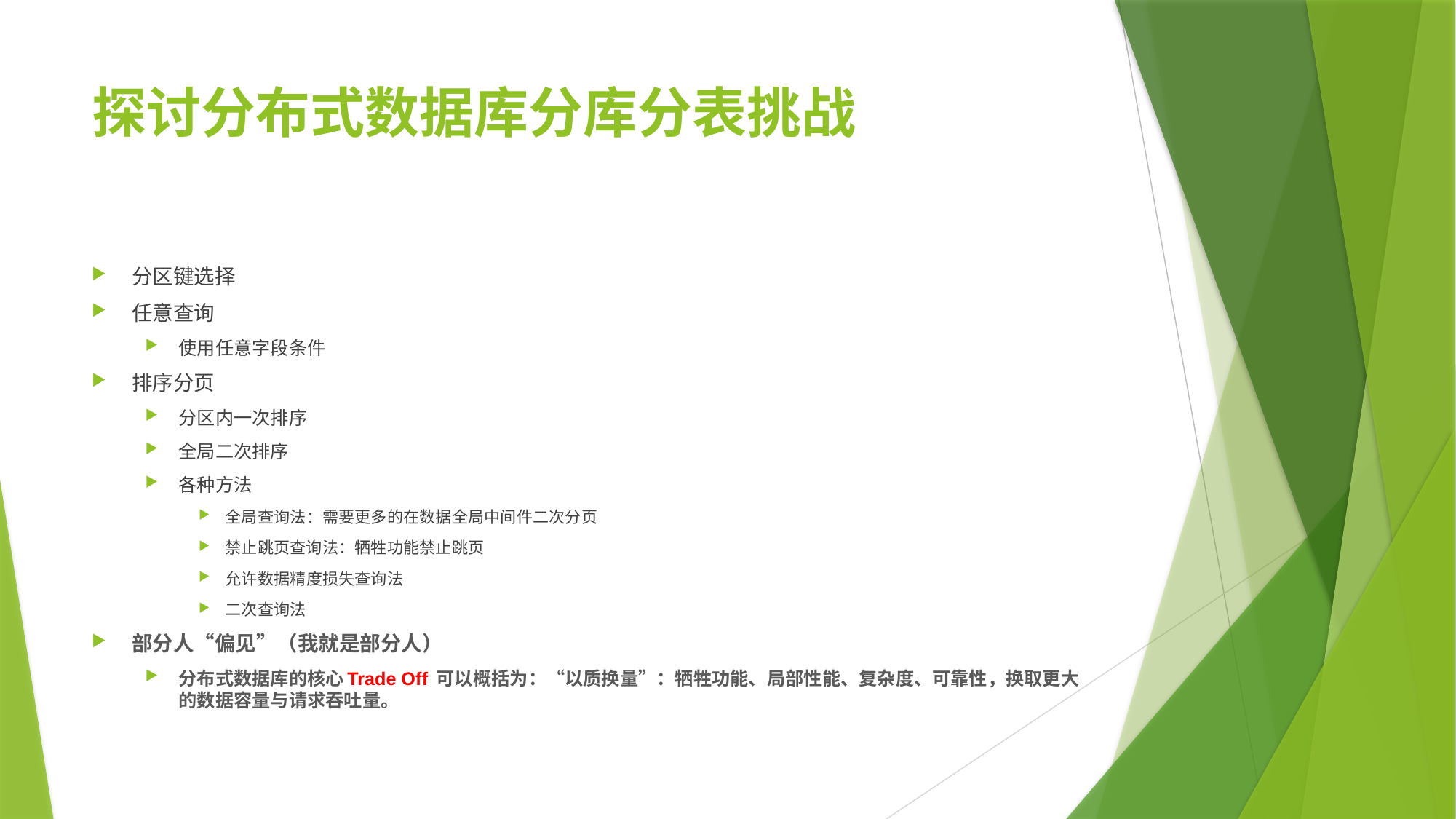

# 探讨分布式数据库分库分表挑战
分区键选择
任意查询
使用任意字段条件
排序分页
分区内一次排序
全局二次排序
各种方法
全局查询法：需要更多的在数据全局中间件二次分页
禁止跳页查询法：牺牲功能禁止跳页
允许数据精度损失查询法
二次查询法
部分人“偏见”（我就是部分人）
分布式数据库的核心Trade Off 可以概括为：“以质换量”：牺牲功能、局部性能、复杂度、可靠性，换取更大的数据容量与请求吞吐量。